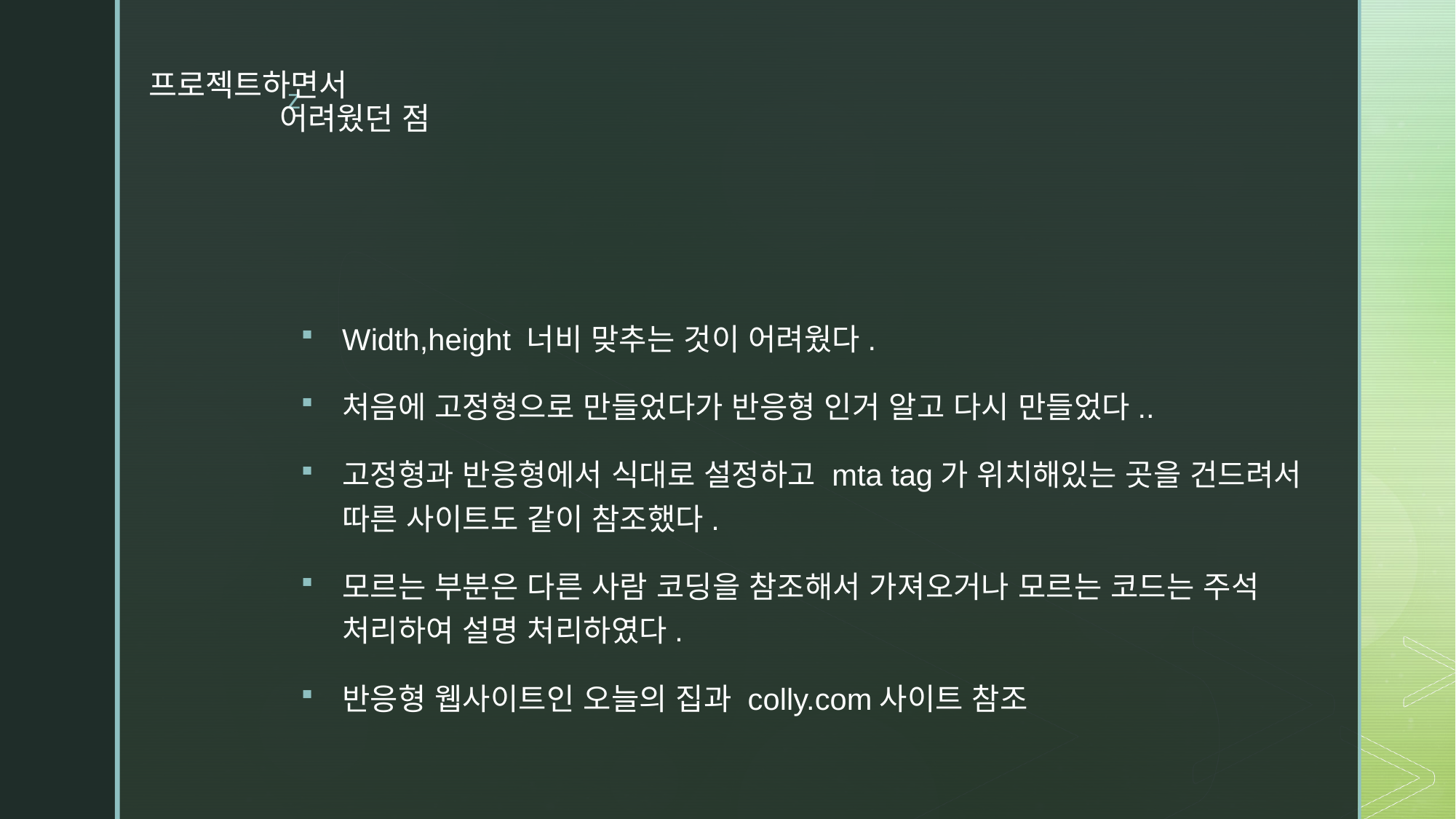

# 프로젝트하면서 어려웠던 점
Width,height 너비 맞추는 것이 어려웠다.
처음에 고정형으로 만들었다가 반응형 인거 알고 다시 만들었다..
고정형과 반응형에서 식대로 설정하고 mta tag가 위치해있는 곳을 건드려서 따른 사이트도 같이 참조했다.
모르는 부분은 다른 사람 코딩을 참조해서 가져오거나 모르는 코드는 주석 처리하여 설명 처리하였다.
반응형 웹사이트인 오늘의 집과 colly.com사이트 참조